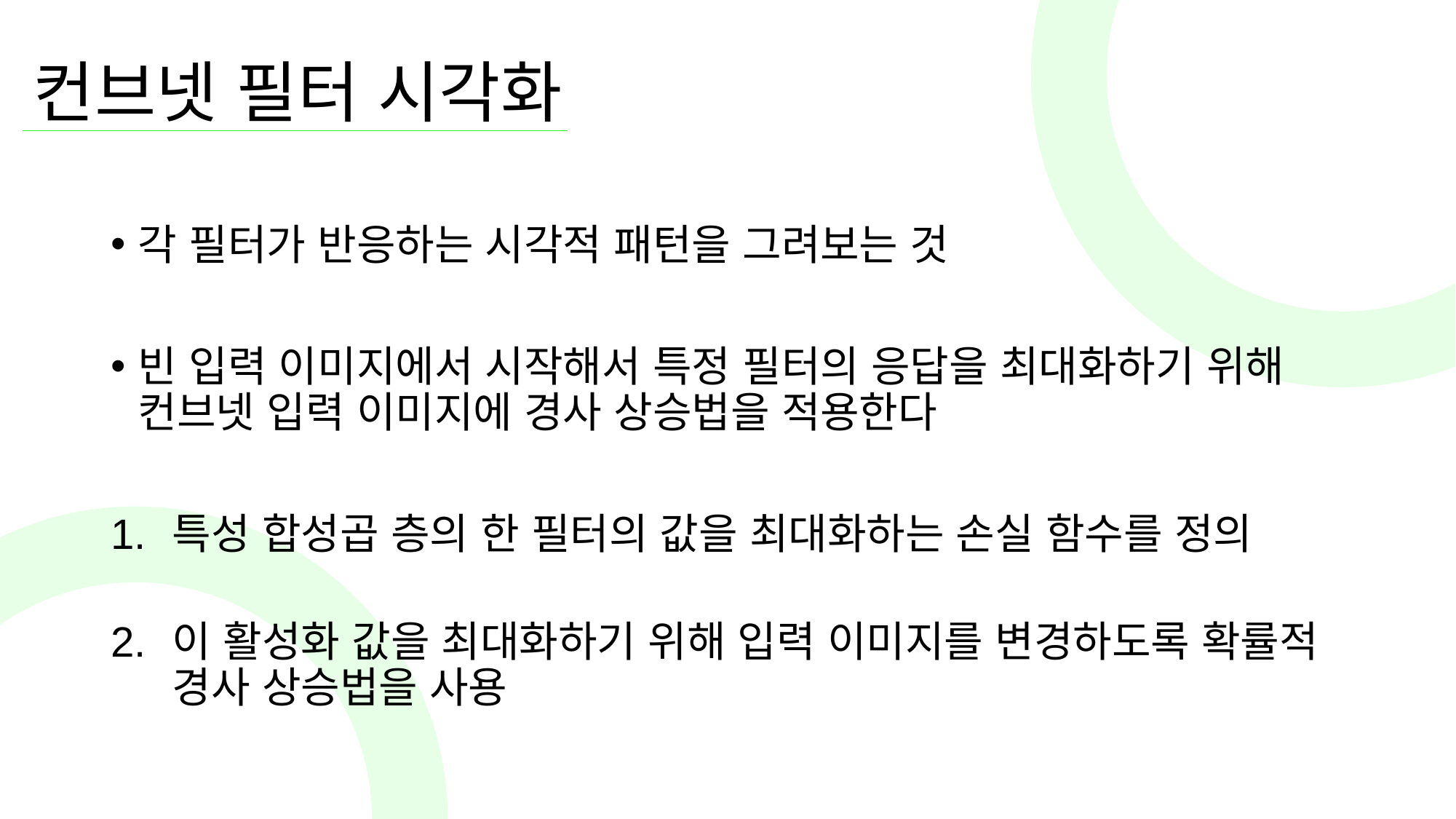

# 컨브넷 필터 시각화
각 필터가 반응하는 시각적 패턴을 그려보는 것

빈 입력 이미지에서 시작해서 특정 필터의 응답을 최대화하기 위해 컨브넷 입력 이미지에 경사 상승법을 적용한다

특성 합성곱 층의 한 필터의 값을 최대화하는 손실 함수를 정의

이 활성화 값을 최대화하기 위해 입력 이미지를 변경하도록 확률적 경사 상승법을 사용